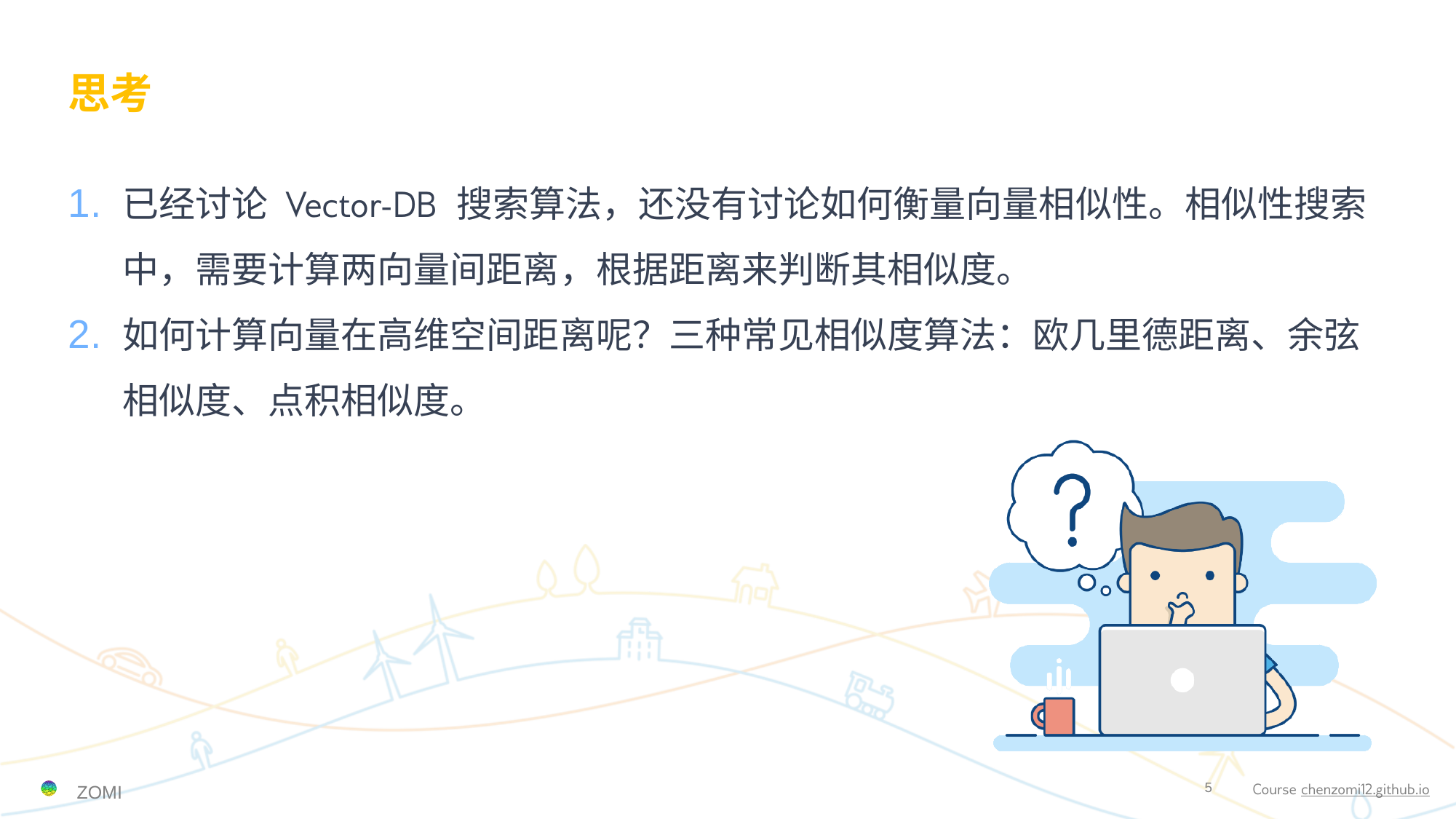

# 思考
已经讨论 Vector-DB 搜索算法，还没有讨论如何衡量向量相似性。相似性搜索中，需要计算两向量间距离，根据距离来判断其相似度。
如何计算向量在高维空间距离呢？三种常见相似度算法：欧几里德距离、余弦相似度、点积相似度。